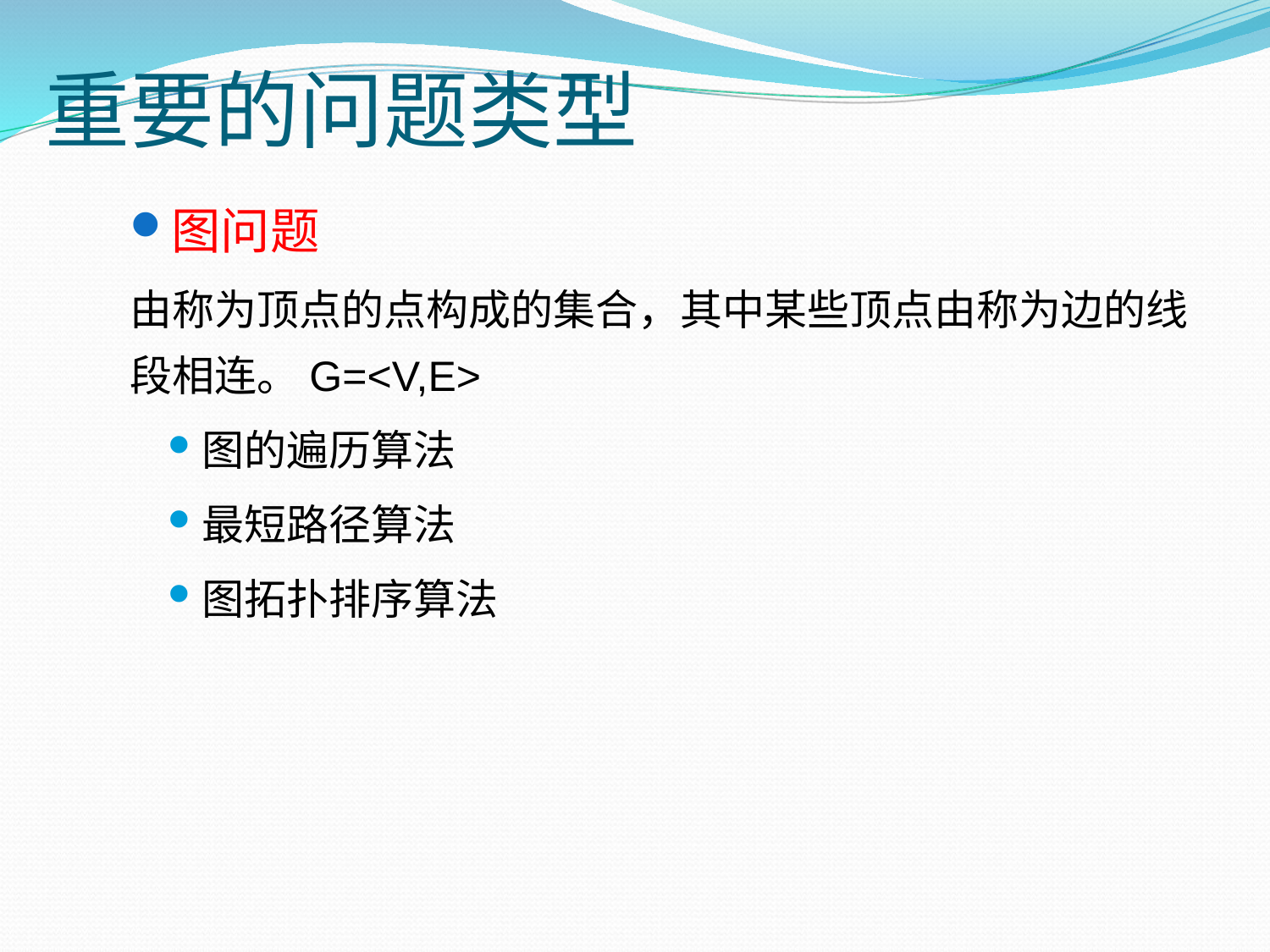

# 重要的问题类型
图问题
由称为顶点的点构成的集合，其中某些顶点由称为边的线段相连。G=<V,E>
图的遍历算法
最短路径算法
图拓扑排序算法